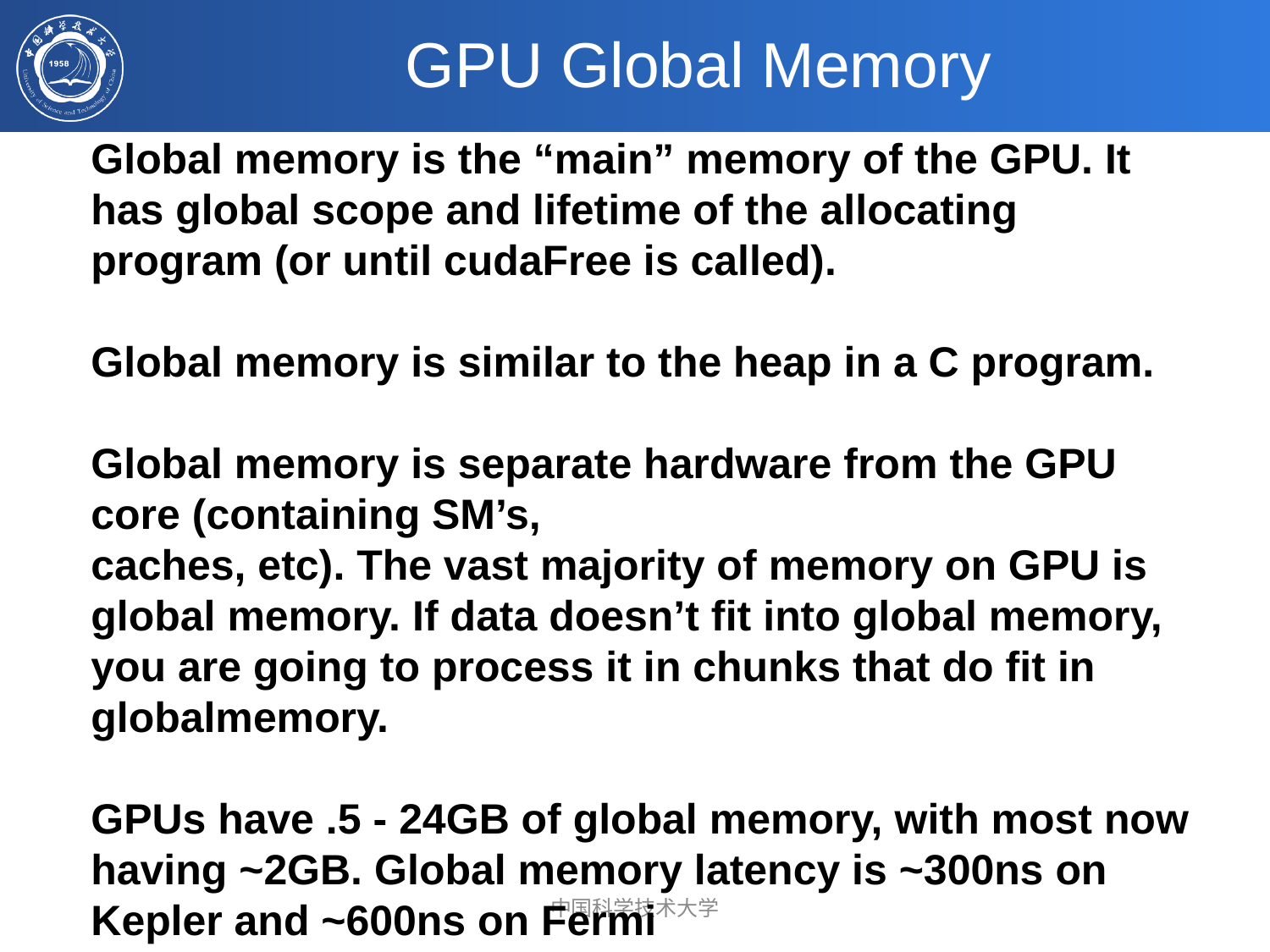

# GPU Global Memory
Global memory is the “main” memory of the GPU. It has global scope and lifetime of the allocating program (or until cudaFree is called).

Global memory is similar to the heap in a C program.

Global memory is separate hardware from the GPU core (containing SM’s,
caches, etc). The vast majority of memory on GPU is global memory. If data doesn’t fit into global memory, you are going to process it in chunks that do fit in globalmemory.

GPUs have .5 - 24GB of global memory, with most now having ~2GB. Global memory latency is ~300ns on Kepler and ~600ns on Fermi
中国科学技术大学